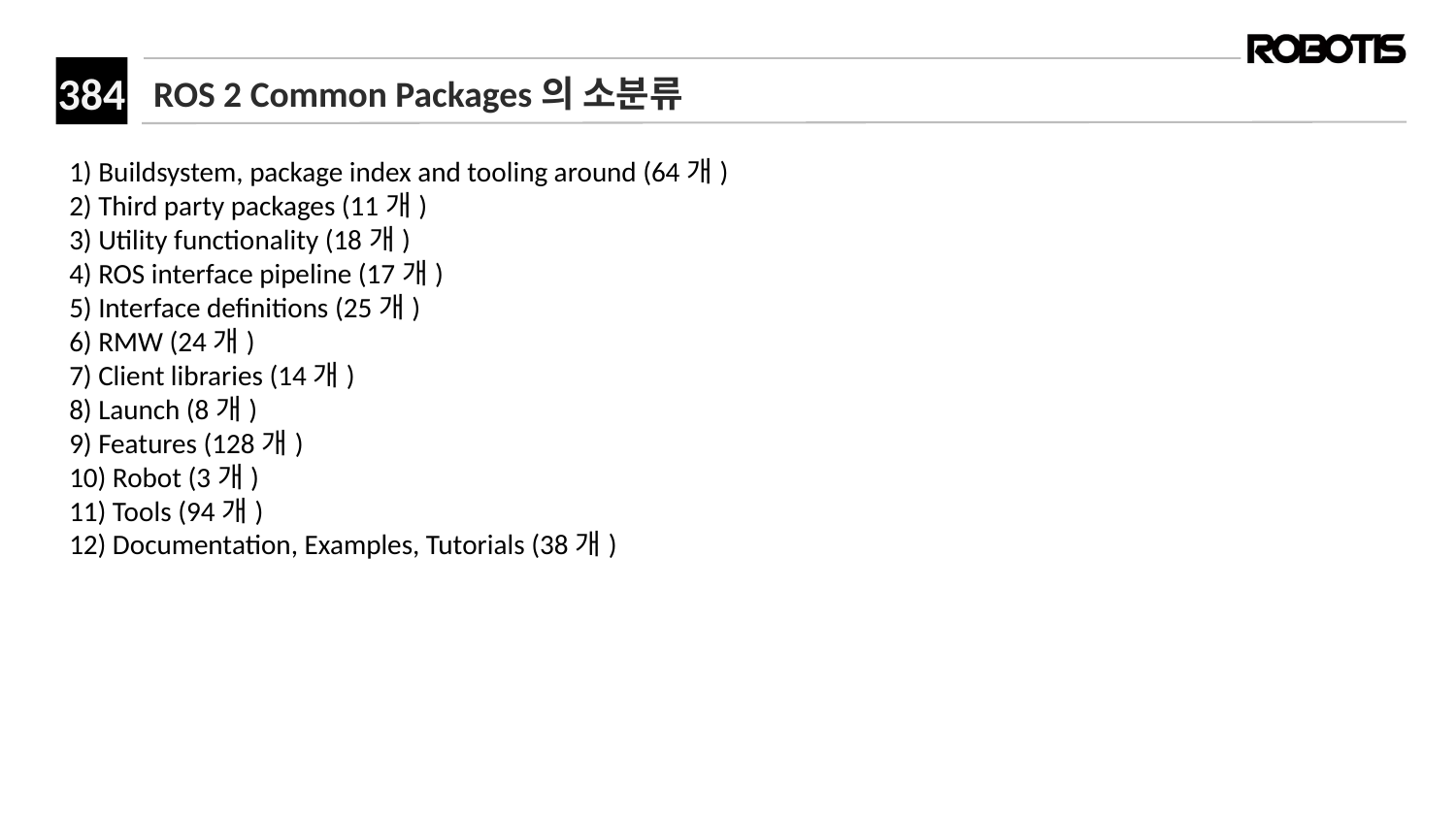

# ROS 2 Common Packages의 소분류
1) Buildsystem, package index and tooling around (64개)
2) Third party packages (11개)
3) Utility functionality (18개)
4) ROS interface pipeline (17개)
5) Interface definitions (25개)
6) RMW (24개)
7) Client libraries (14개)
8) Launch (8개)
9) Features (128개)
10) Robot (3개)
11) Tools (94개)
12) Documentation, Examples, Tutorials (38개)